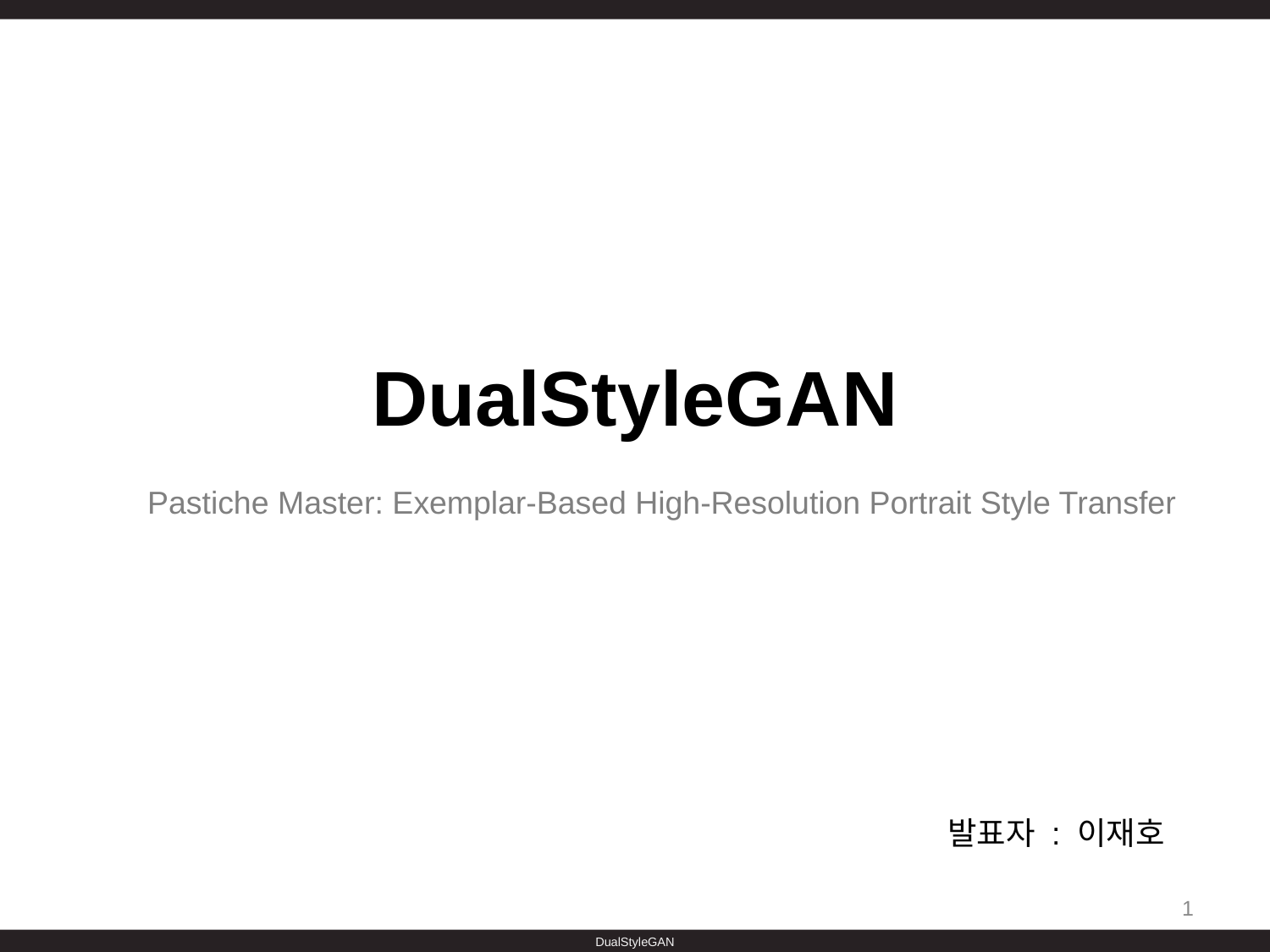

DualStyleGAN
Pastiche Master: Exemplar-Based High-Resolution Portrait Style Transfer
발표자 : 이재호
1
DualStyleGAN